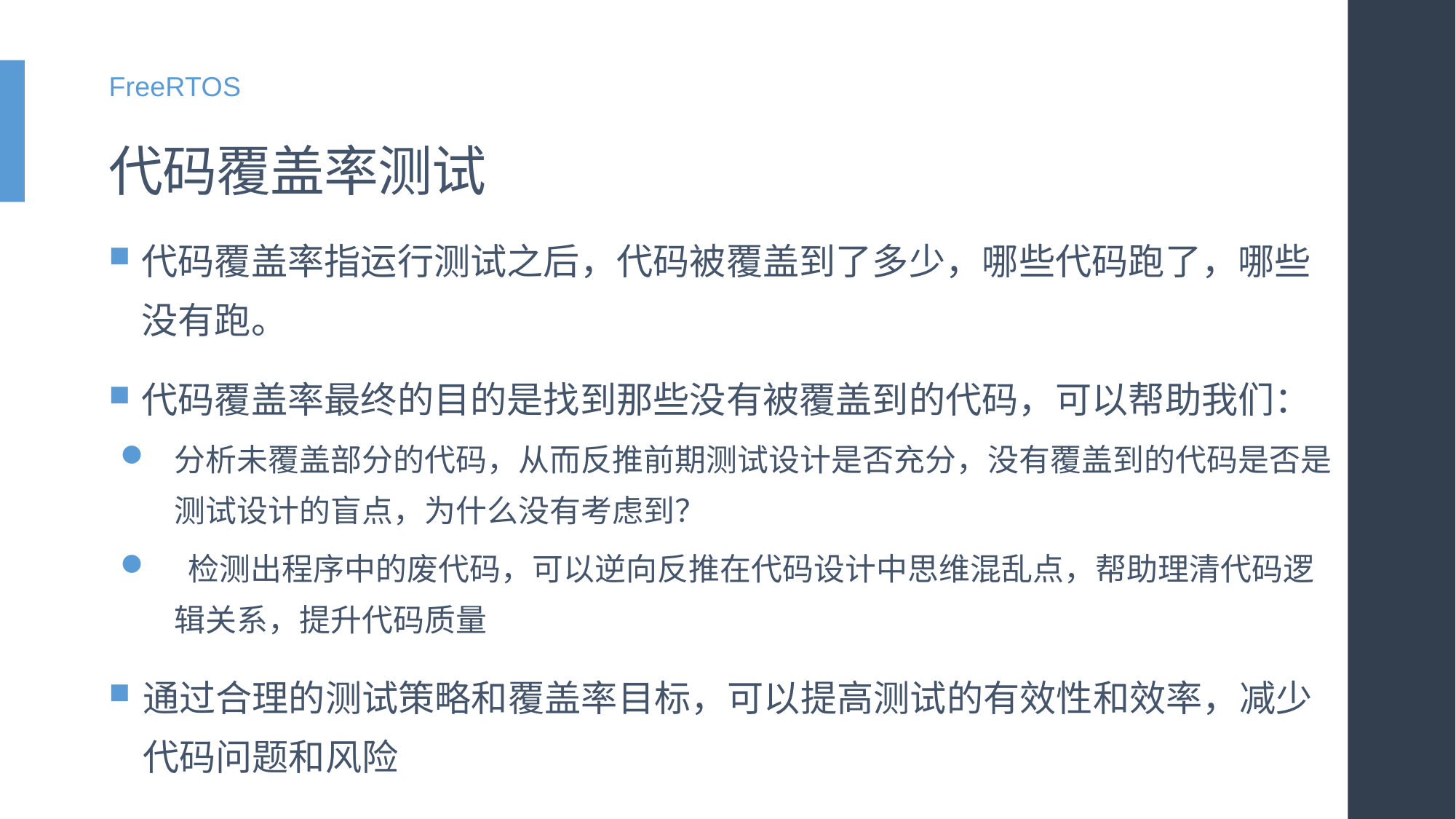

FreeRTOS
# 代码覆盖率测试
代码覆盖率指运行测试之后，代码被覆盖到了多少，哪些代码跑了，哪些没有跑。
代码覆盖率最终的目的是找到那些没有被覆盖到的代码，可以帮助我们：
分析未覆盖部分的代码，从而反推前期测试设计是否充分，没有覆盖到的代码是否是测试设计的盲点，为什么没有考虑到？
 检测出程序中的废代码，可以逆向反推在代码设计中思维混乱点，帮助理清代码逻辑关系，提升代码质量
通过合理的测试策略和覆盖率目标，可以提高测试的有效性和效率，减少代码问题和风险

48